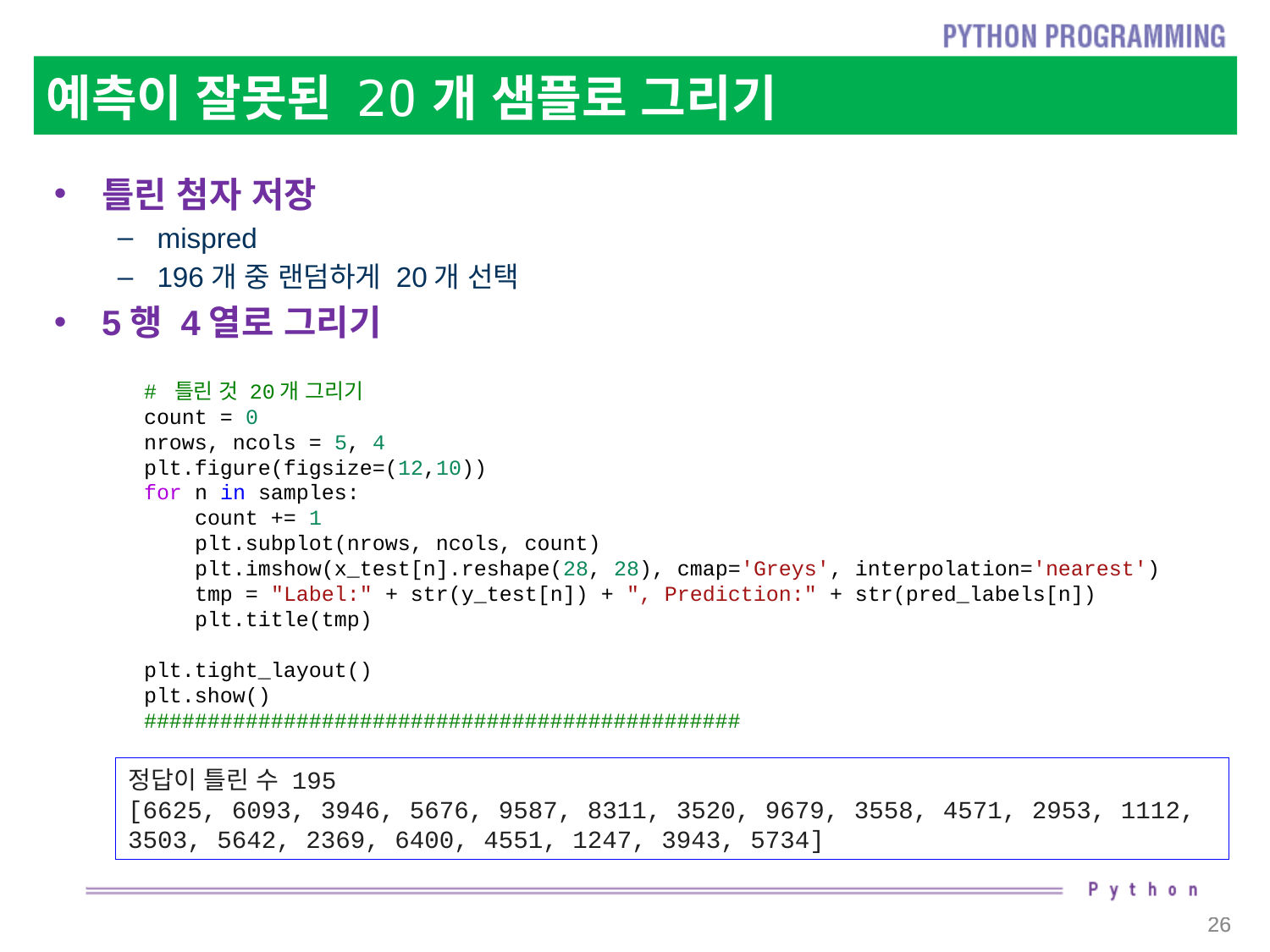

# 예측이 잘못된 20개 샘플로 그리기
틀린 첨자 저장
mispred
196개 중 랜덤하게 20개 선택
5행 4열로 그리기
# 틀린 것 20개 그리기
count = 0
nrows, ncols = 5, 4
plt.figure(figsize=(12,10))
for n in samples:
    count += 1
    plt.subplot(nrows, ncols, count)
    plt.imshow(x_test[n].reshape(28, 28), cmap='Greys', interpolation='nearest')
    tmp = "Label:" + str(y_test[n]) + ", Prediction:" + str(pred_labels[n])
    plt.title(tmp)
plt.tight_layout()
plt.show()
###############################################
정답이 틀린 수 195
[6625, 6093, 3946, 5676, 9587, 8311, 3520, 9679, 3558, 4571, 2953, 1112, 3503, 5642, 2369, 6400, 4551, 1247, 3943, 5734]
26